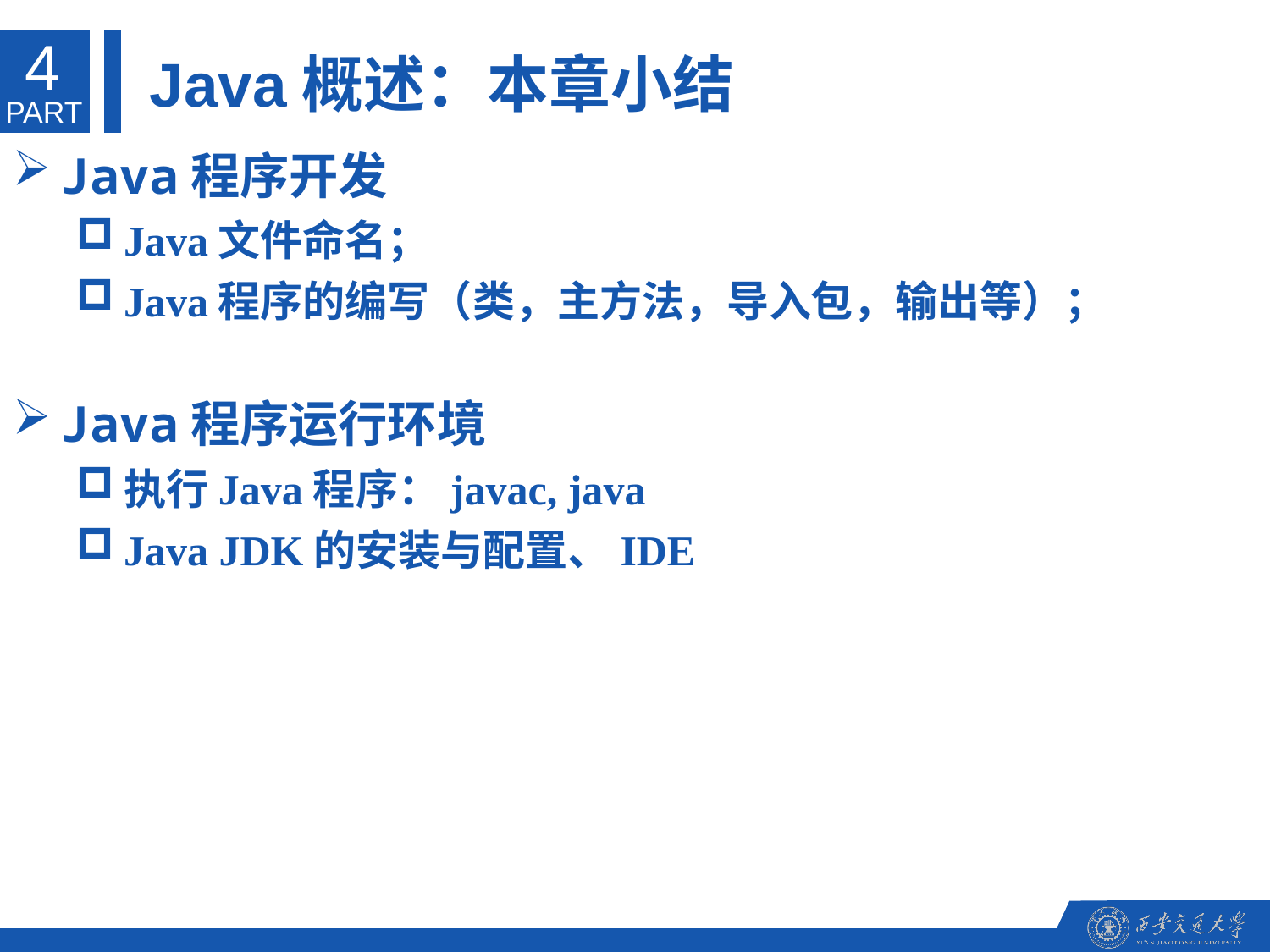

4
Java概述：本章小结

PART
Java程序开发
Java文件命名；
Java程序的编写（类，主方法，导入包，输出等）；
Java程序运行环境
执行Java程序：javac, java
Java JDK的安装与配置、IDE